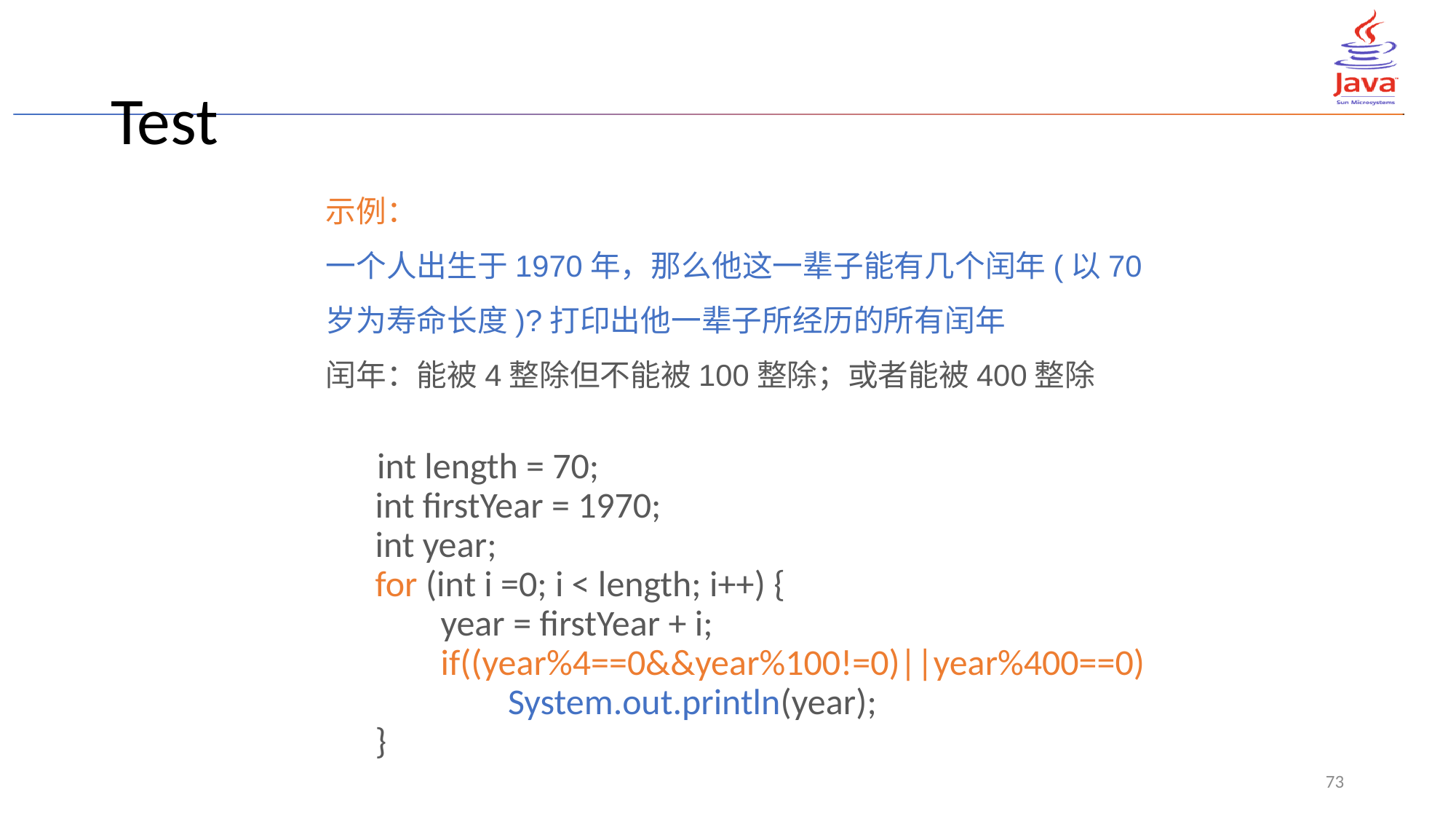

# Test
示例：
一个人出生于1970年，那么他这一辈子能有几个闰年(以70岁为寿命长度)?打印出他一辈子所经历的所有闰年
闰年：能被4整除但不能被100整除；或者能被400整除
        int length = 70;
	int firstYear = 1970;
	int year;
	for (int i =0; i < length; i++) {
	        year = firstYear + i;
	        if((year%4==0&&year%100!=0)||year%400==0)
                        System.out.println(year);
	}
73